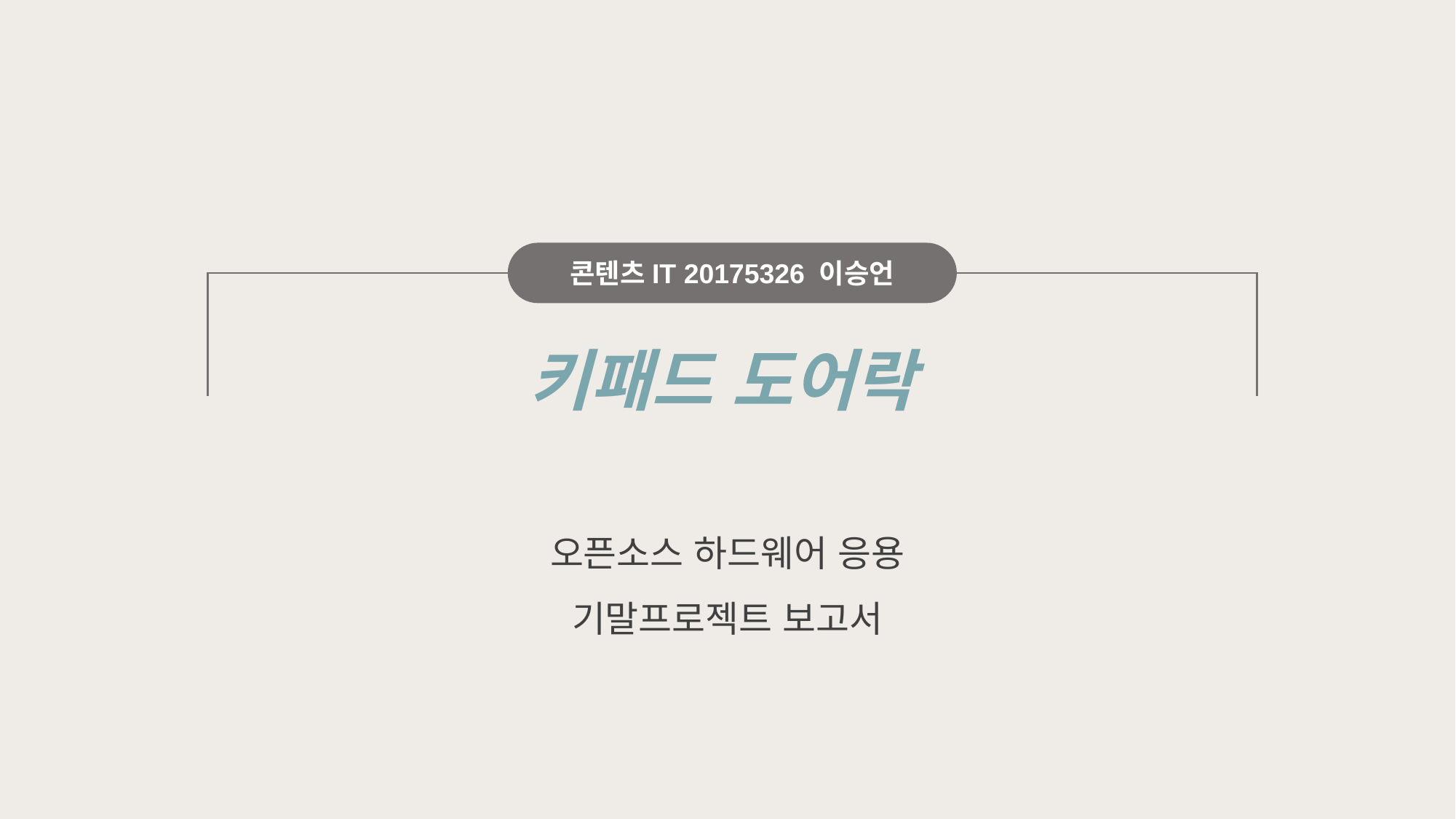

콘텐츠IT 20175326 이승언
키패드 도어락
오픈소스 하드웨어 응용
기말프로젝트 보고서